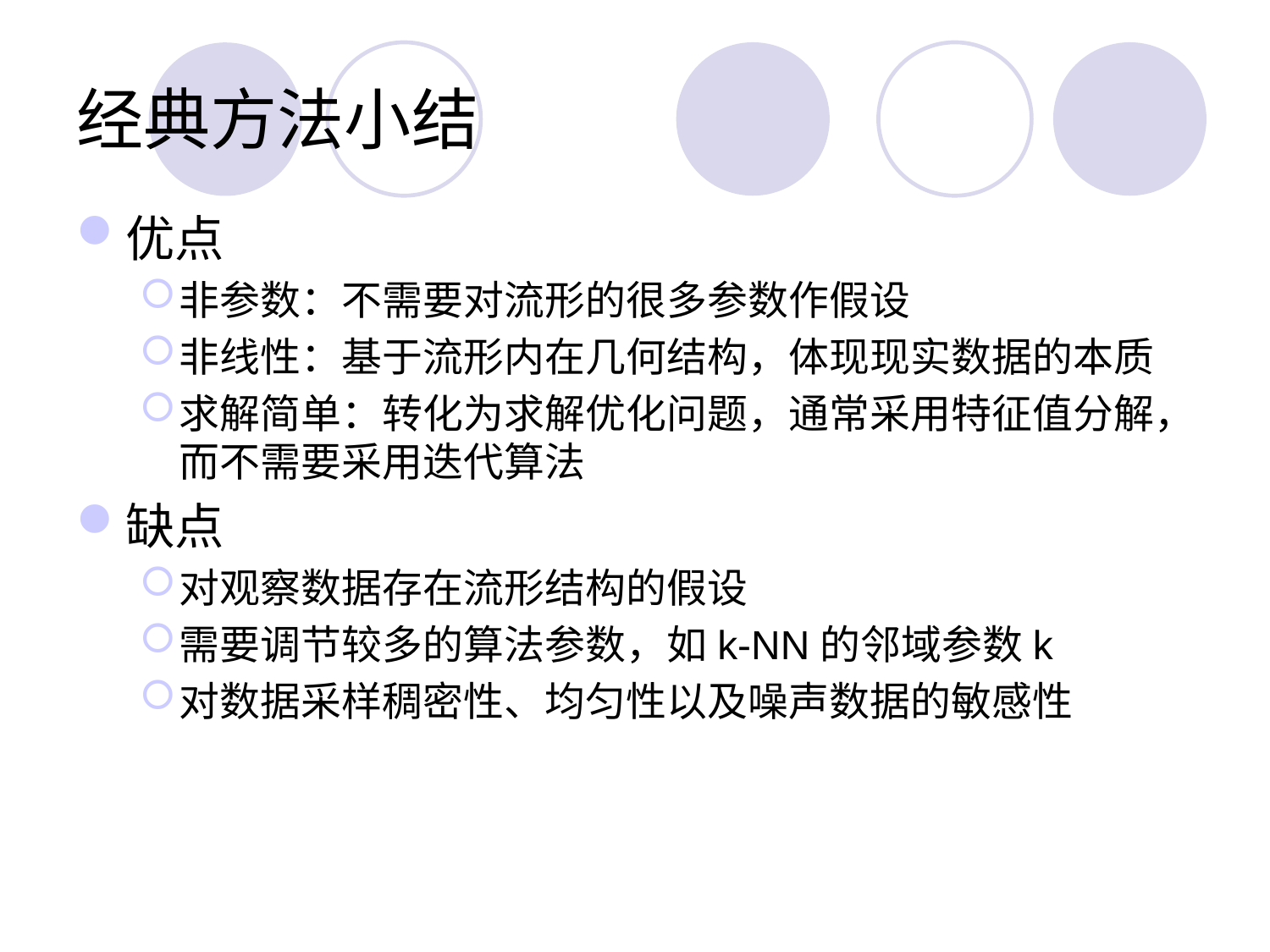

# 经典方法小结
优点
非参数：不需要对流形的很多参数作假设
非线性：基于流形内在几何结构，体现现实数据的本质
求解简单：转化为求解优化问题，通常采用特征值分解，而不需要采用迭代算法
缺点
对观察数据存在流形结构的假设
需要调节较多的算法参数，如k-NN的邻域参数k
对数据采样稠密性、均匀性以及噪声数据的敏感性
72